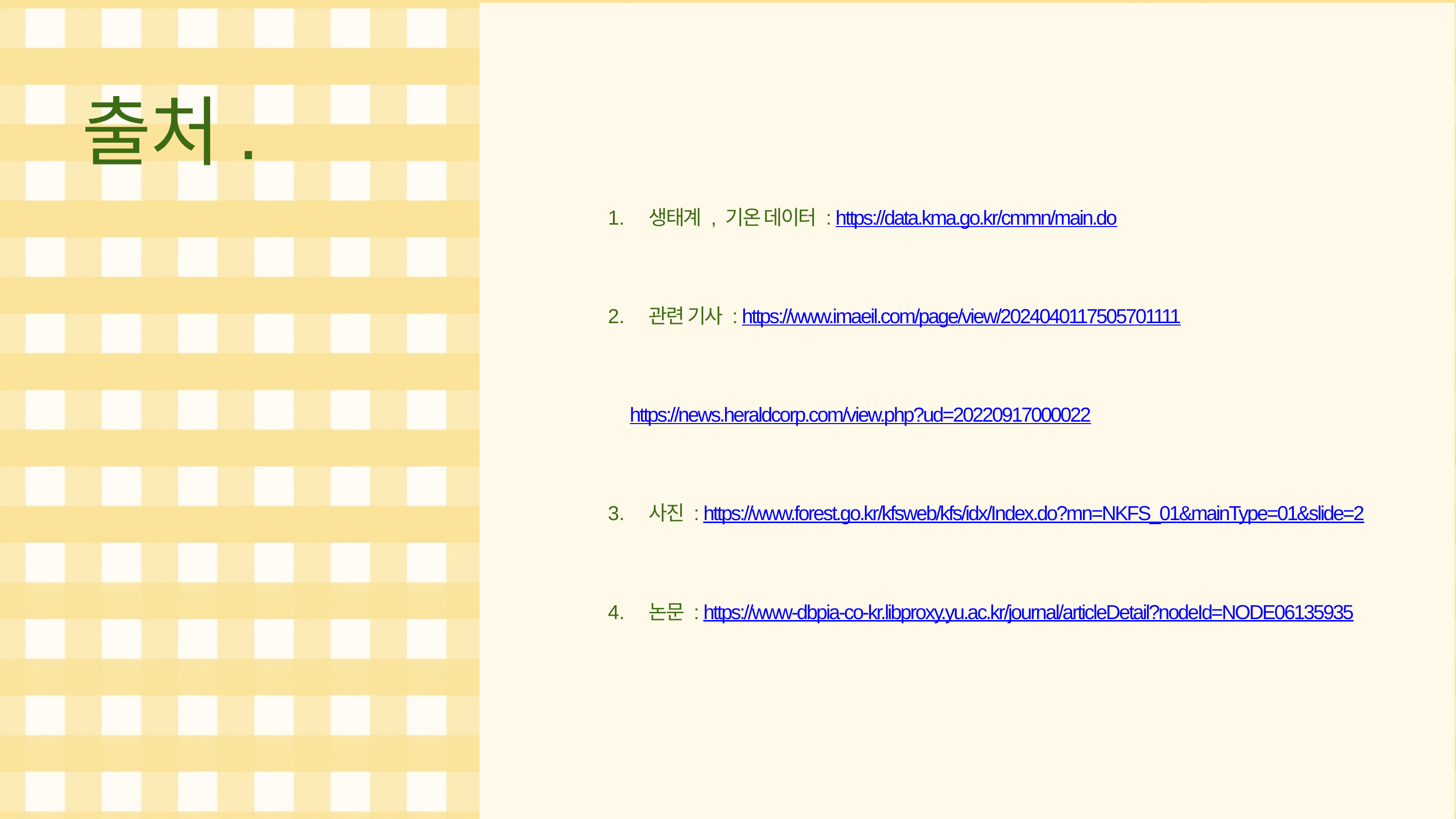

출처.
생태계 , 기온 데이터 : https://data.kma.go.kr/cmmn/main.do
관련 기사 : https://www.imaeil.com/page/view/2024040117505701111
     https://news.heraldcorp.com/view.php?ud=20220917000022
사진 : https://www.forest.go.kr/kfsweb/kfs/idx/Index.do?mn=NKFS_01&mainType=01&slide=2
논문 : https://www-dbpia-co-kr.libproxy.yu.ac.kr/journal/articleDetail?nodeId=NODE06135935